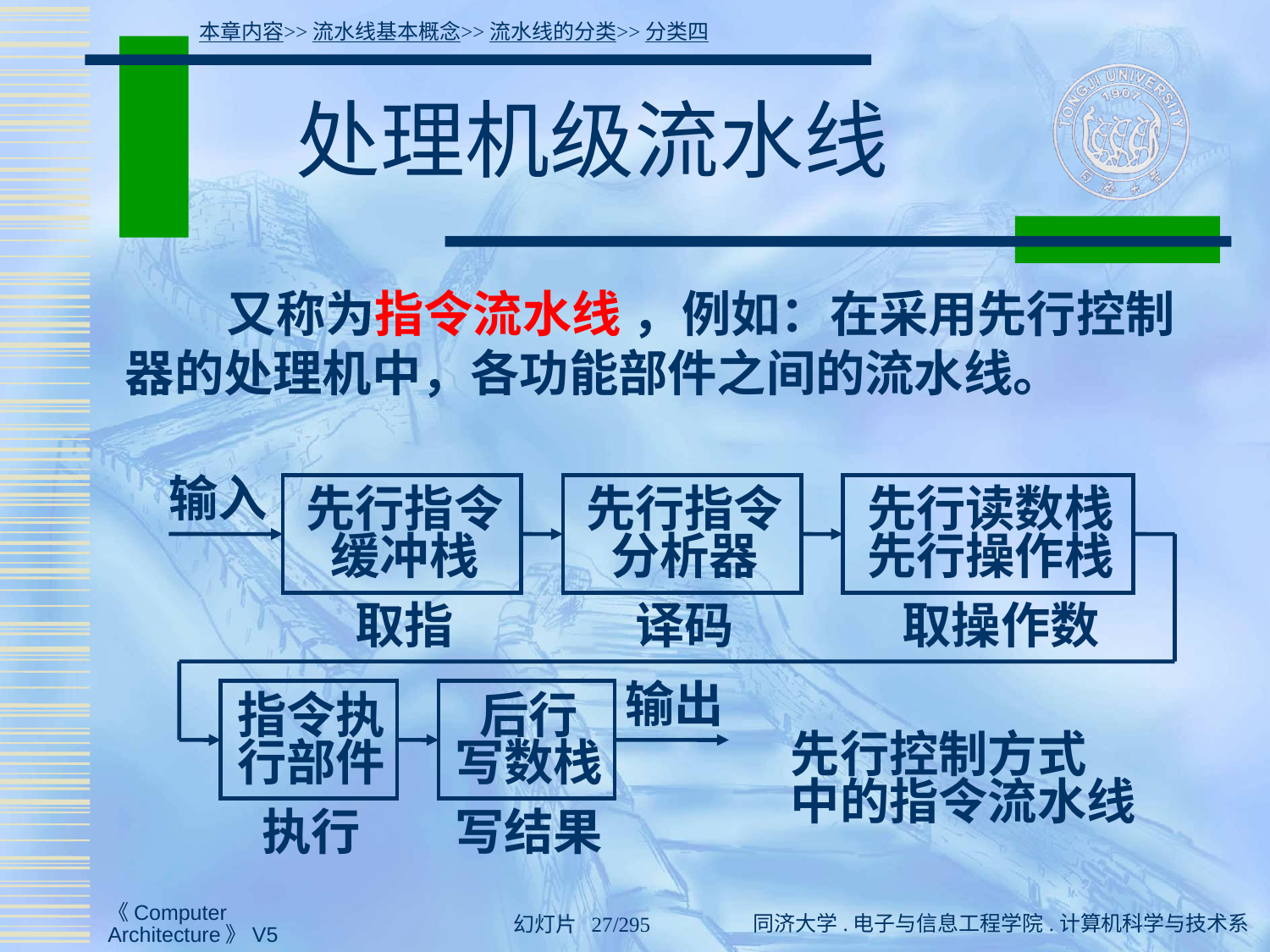

本章内容>>流水线基本概念>>流水线的分类>>分类四
# 处理机级流水线
        又称为指令流水线 ，例如：在采用先行控制器的处理机中，各功能部件之间的流水线。
输入
先行指令
缓冲栈
先行指令
分析器
先行读数栈
先行操作栈

取指
译码
取操作数

输出
指令执
行部件
后行
写数栈
先行控制方式
中的指令流水线

执行
写结果